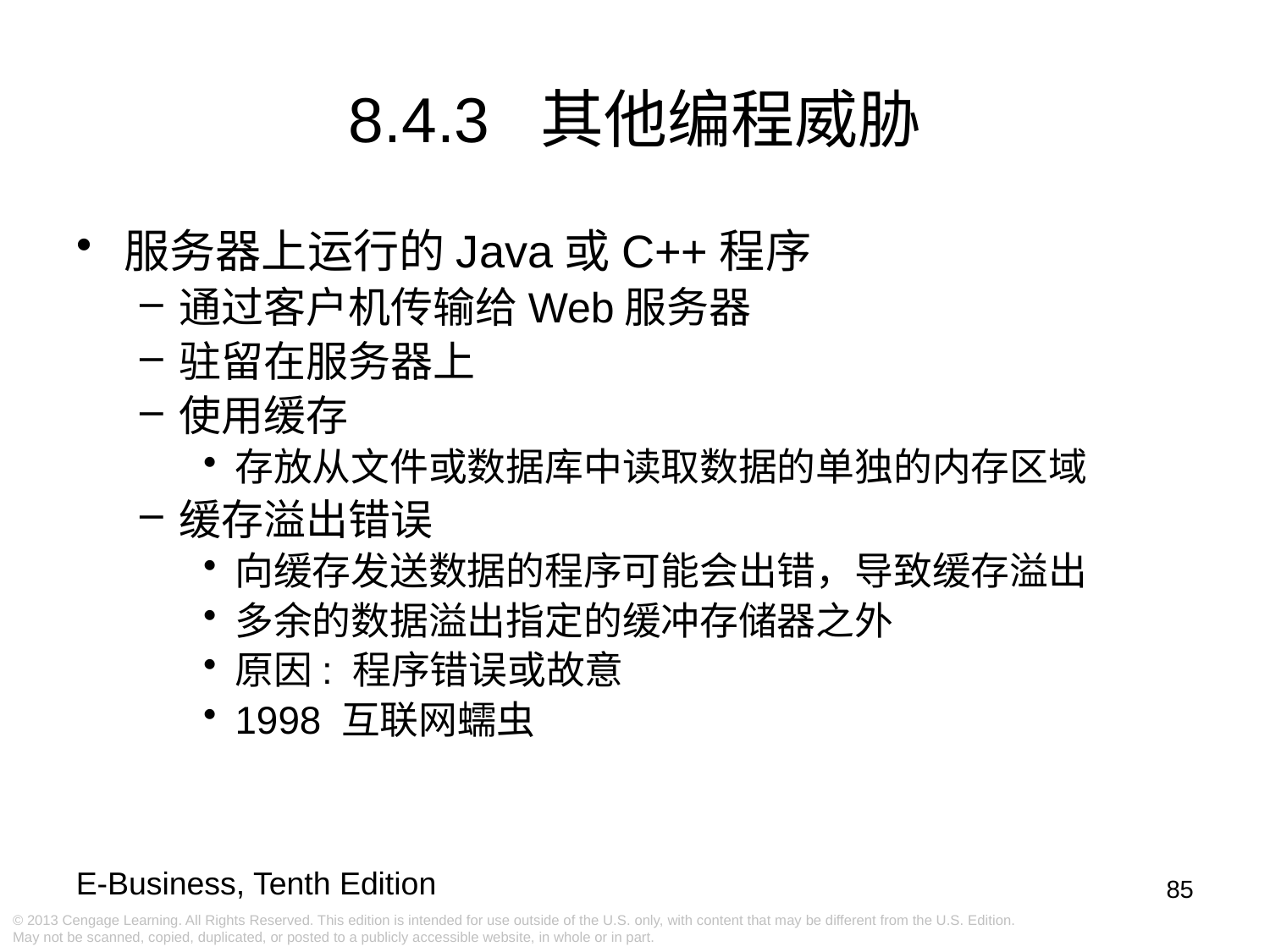

8.4.3  其他编程威胁
服务器上运行的Java或C++程序
通过客户机传输给Web服务器
驻留在服务器上
使用缓存
存放从文件或数据库中读取数据的单独的内存区域
缓存溢出错误
向缓存发送数据的程序可能会出错，导致缓存溢出
多余的数据溢出指定的缓冲存储器之外
原因: 程序错误或故意
1998 互联网蠕虫
85